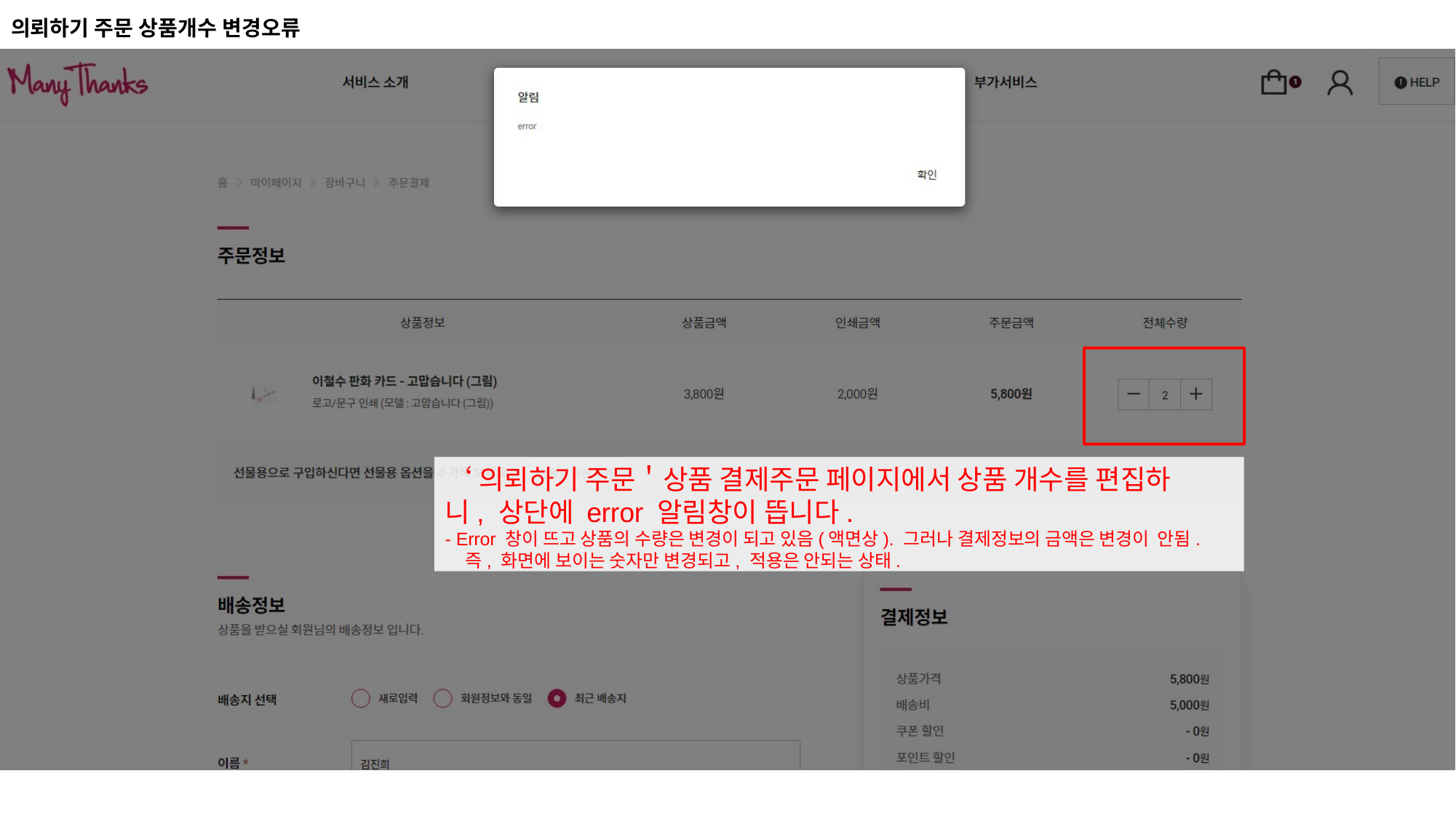

의뢰하기 주문 상품개수 변경오류

‘의뢰하기 주문＇상품 결제주문 페이지에서 상품 개수를 편집하  니, 상단에 error 알림창이 뜹니다.
- Error 창이 뜨고 상품의 수량은 변경이 되고 있음(액면상). 그러나 결제정보의 금액은 변경이  안됨. 즉, 화면에 보이는 숫자만 변경되고, 적용은 안되는 상태.